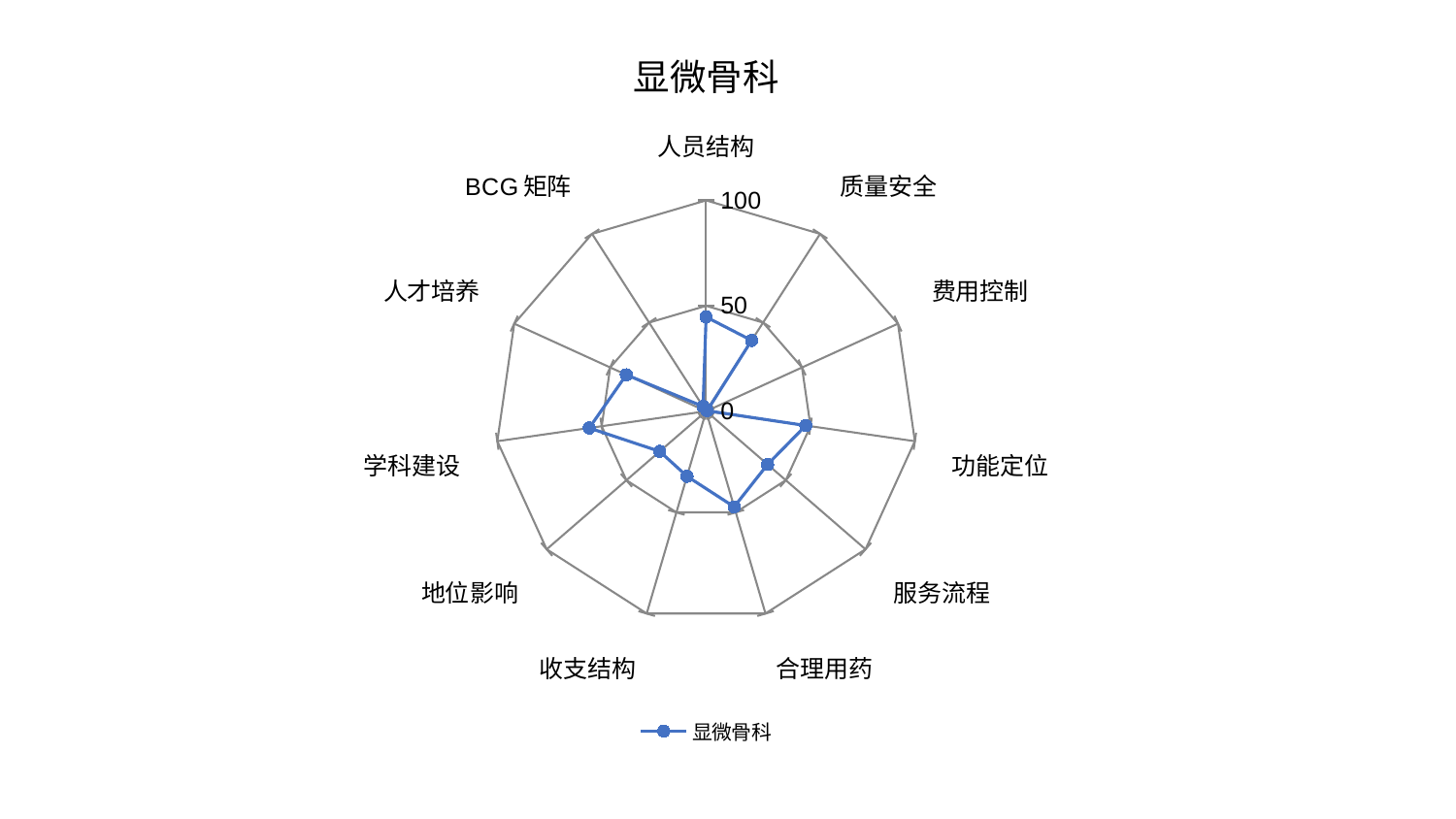

### Chart: 显微骨科

| Category | 显微骨科 |
|---|---|
| 人员结构 | 44.70165847271377 |
| 质量安全 | 39.94199878017633 |
| 费用控制 | 0.5653274260694886 |
| 功能定位 | 47.74167204934499 |
| 服务流程 | 38.57548938020937 |
| 合理用药 | 47.2573650232751 |
| 收支结构 | 32.16150285632823 |
| 地位影响 | 29.098368823382483 |
| 学科建设 | 55.98280372729123 |
| 人才培养 | 41.60873881057262 |
| BCG矩阵 | 2.700887963184941 |
129